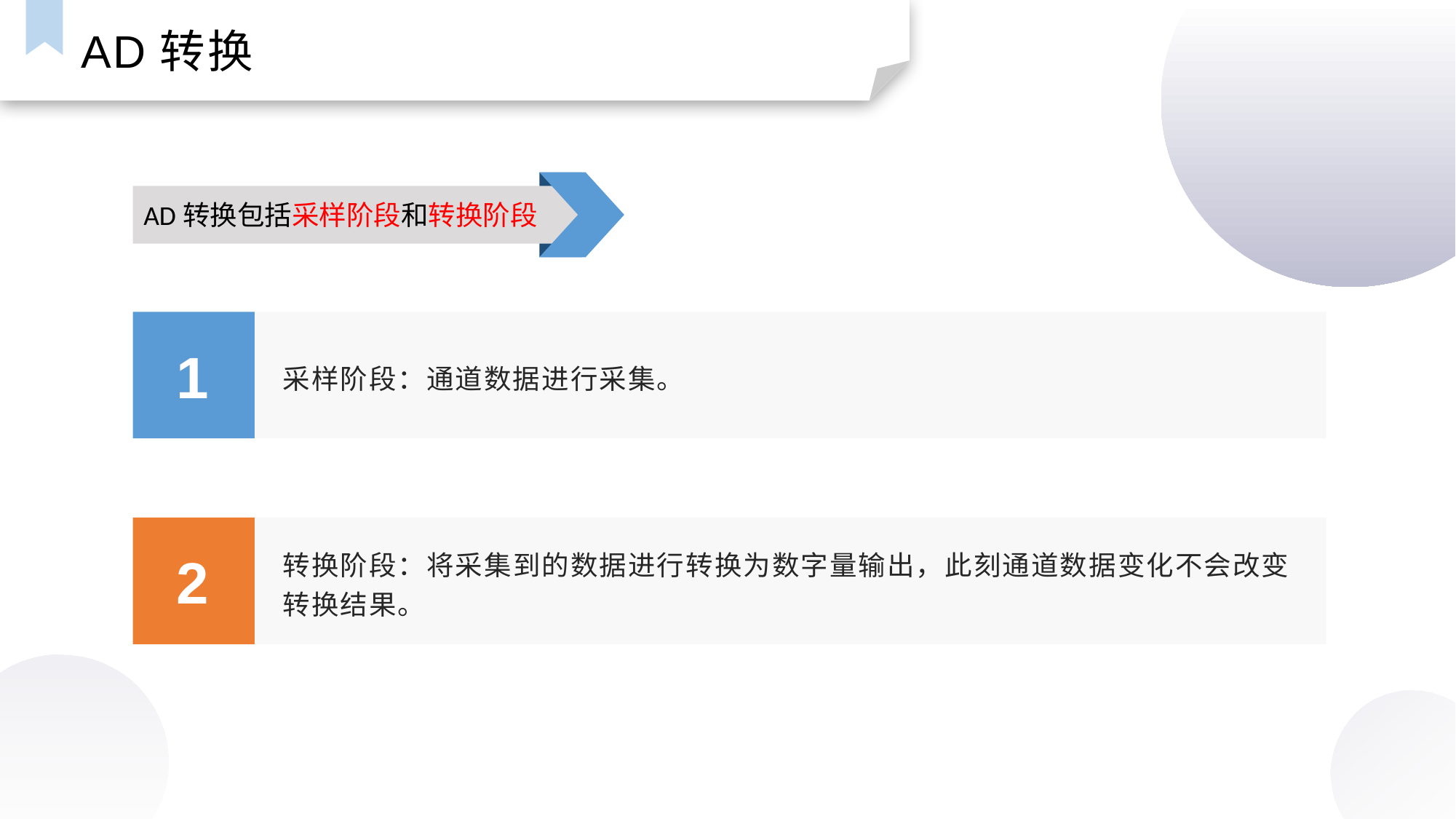

AD转换

AD转换包括采样阶段和转换阶段

采样阶段：通道数据进行采集。
1

转换阶段：将采集到的数据进行转换为数字量输出，此刻通道数据变化不会改变转换结果。
2